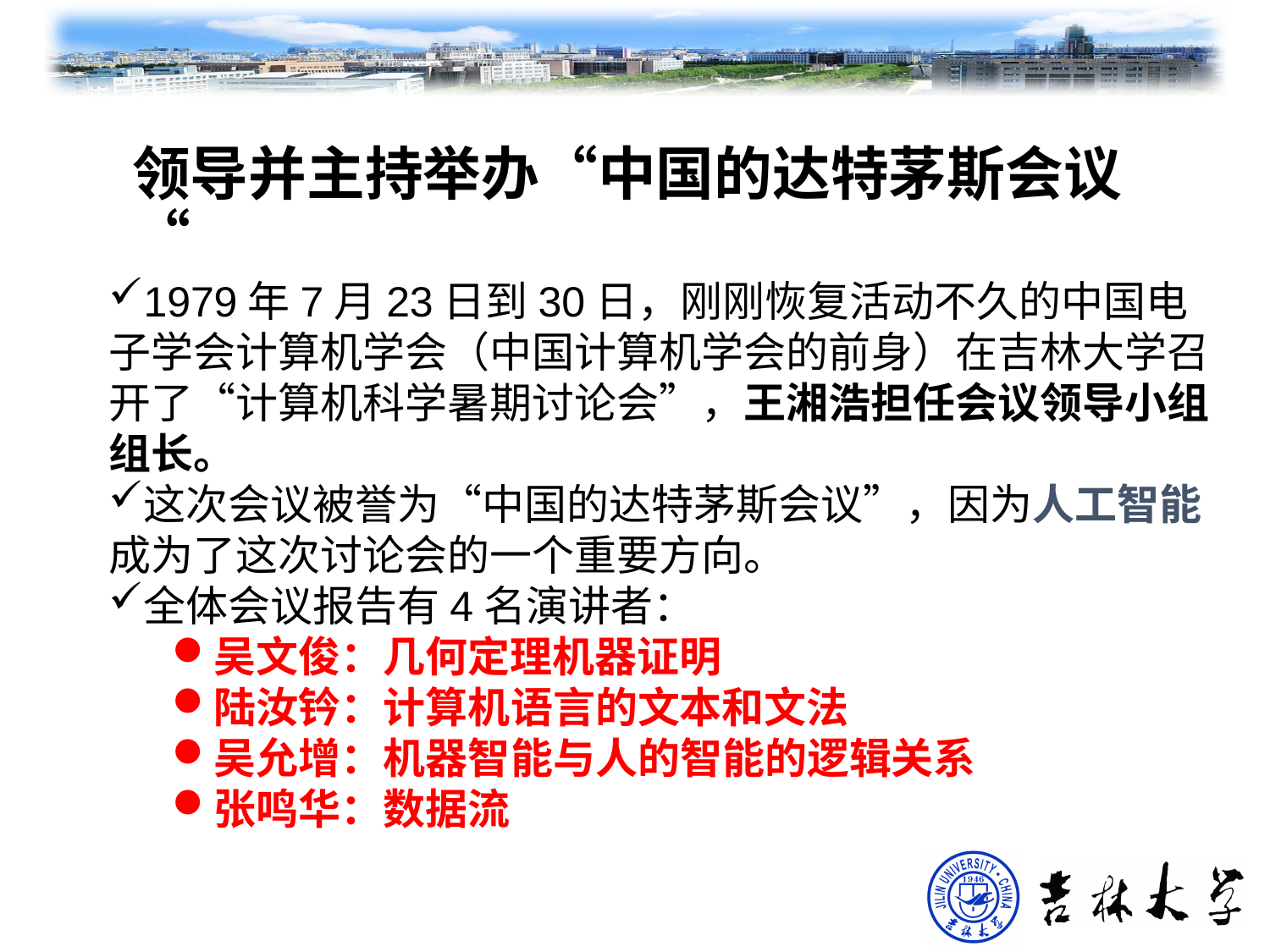

# 领导并主持举办“中国的达特茅斯会议“
1979年7月23日到30日，刚刚恢复活动不久的中国电子学会计算机学会（中国计算机学会的前身）在吉林大学召开了“计算机科学暑期讨论会”，王湘浩担任会议领导小组组长。
这次会议被誉为“中国的达特茅斯会议”，因为人工智能成为了这次讨论会的一个重要方向。
全体会议报告有4名演讲者：
吴文俊：几何定理机器证明
陆汝钤：计算机语言的文本和文法
吴允增：机器智能与人的智能的逻辑关系
张鸣华：数据流